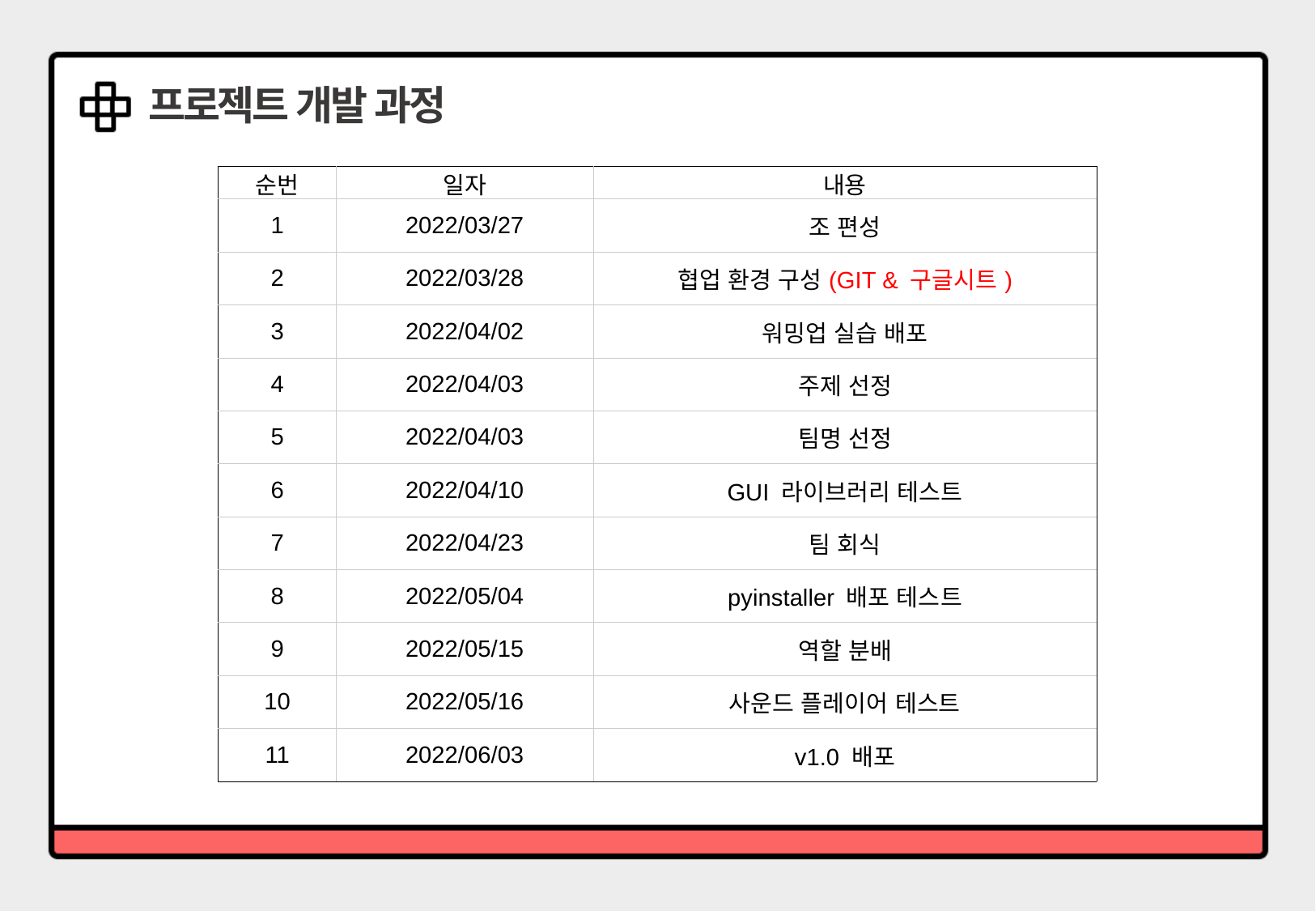

프로젝트 개발 과정
| 순번 | 일자 | 내용 |
| --- | --- | --- |
| 1 | 2022/03/27 | 조 편성 |
| 2 | 2022/03/28 | 협업 환경 구성(GIT & 구글시트) |
| 3 | 2022/04/02 | 워밍업 실습 배포 |
| 4 | 2022/04/03 | 주제 선정 |
| 5 | 2022/04/03 | 팀명 선정 |
| 6 | 2022/04/10 | GUI 라이브러리 테스트 |
| 7 | 2022/04/23 | 팀 회식 |
| 8 | 2022/05/04 | pyinstaller 배포 테스트 |
| 9 | 2022/05/15 | 역할 분배 |
| 10 | 2022/05/16 | 사운드 플레이어 테스트 |
| 11 | 2022/06/03 | v1.0 배포 |